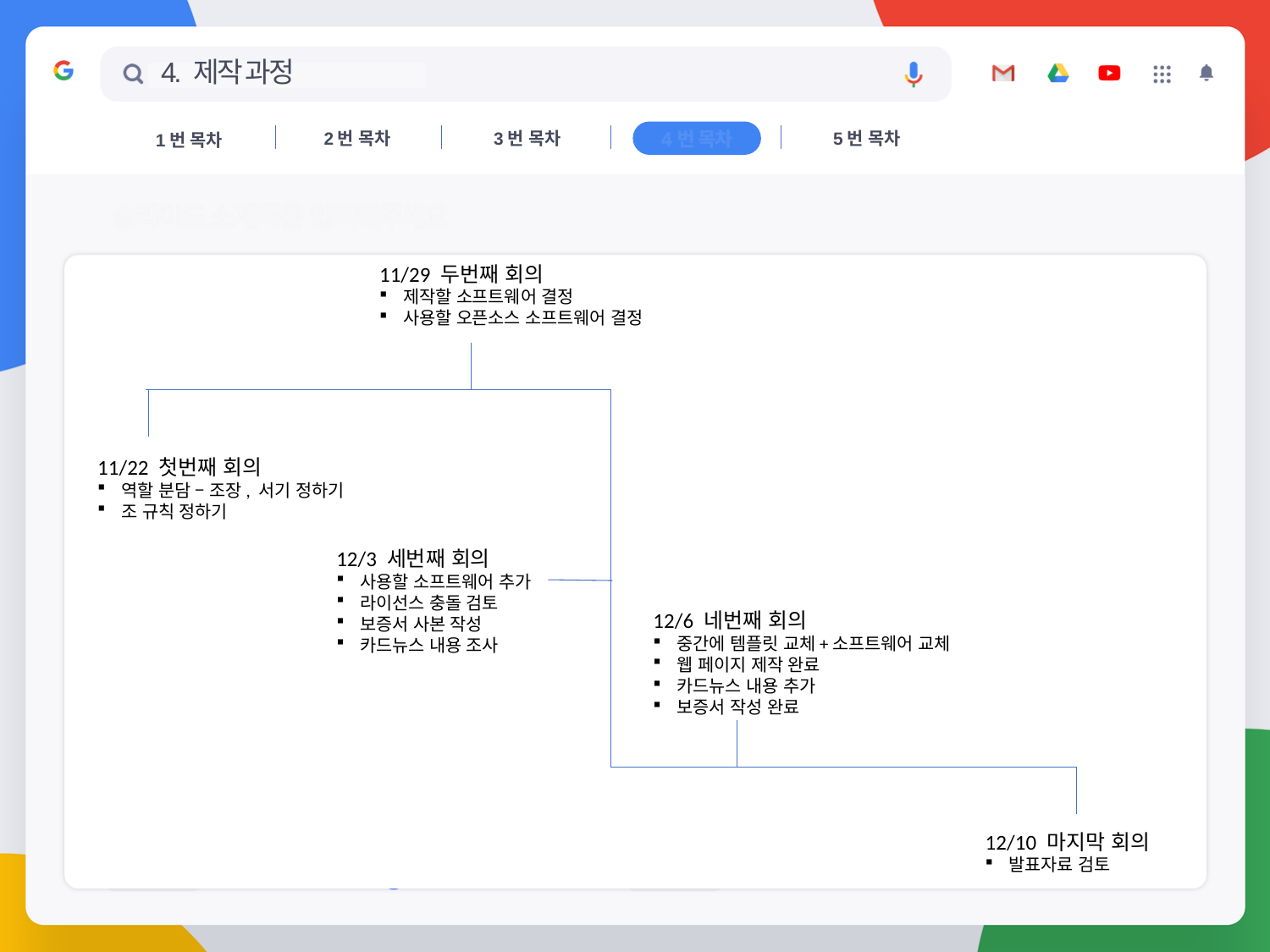

# 4. 제작 과정

2번 목차
3번 목차
4번 목차
5번 목차
1번 목차
4번 목차
11/29 두번째 회의
제작할 소프트웨어 결정
사용할 오픈소스 소프트웨어 결정
11/22 첫번째 회의
역할 분담 – 조장, 서기 정하기
조 규칙 정하기
12/3 세번째 회의
사용할 소프트웨어 추가
라이선스 충돌 검토
보증서 사본 작성
카드뉴스 내용 조사
12/6 네번째 회의
중간에 템플릿 교체+소프트웨어 교체
웹 페이지 제작 완료
카드뉴스 내용 추가
보증서 작성 완료
12/10 마지막 회의
발표자료 검토